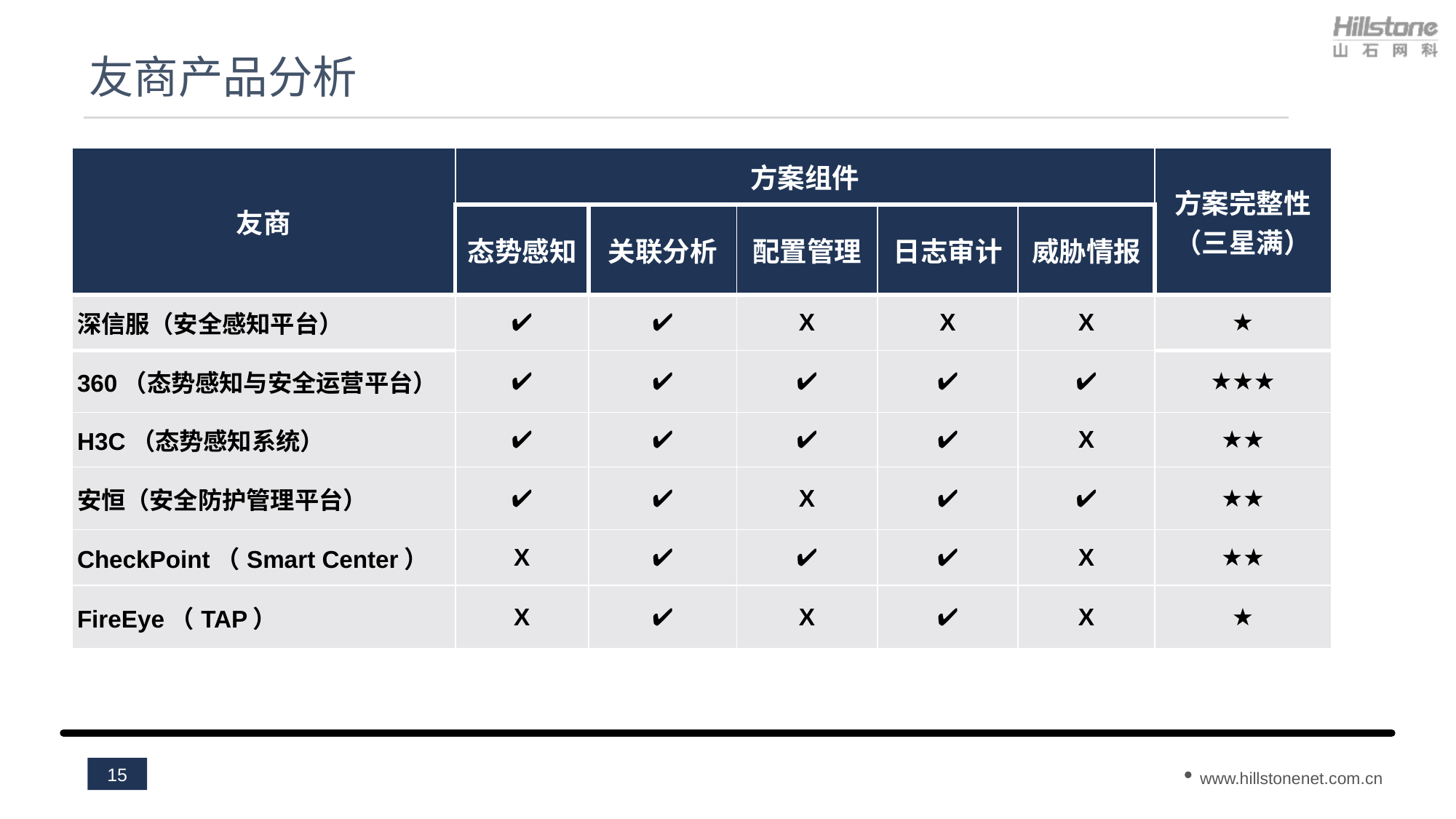

# 友商产品分析
| 友商 | 方案组件 |  |  |  |  | 方案完整性 （三星满） |
| --- | --- | --- | --- | --- | --- | --- |
|  | 态势感知 | 关联分析 | 配置管理 | 日志审计 | 威胁情报 |  |
| 深信服（安全感知平台） | ✔ | ✔ | X | X | X | ★ |
| 360（态势感知与安全运营平台） | ✔ | ✔ | ✔ | ✔ | ✔ | ★★★ |
| H3C（态势感知系统） | ✔ | ✔ | ✔ | ✔ | X | ★★ |
| 安恒（安全防护管理平台） | ✔ | ✔ | X | ✔ | ✔ | ★★ |
| CheckPoint（Smart Center） | X | ✔ | ✔ | ✔ | X | ★★ |
| FireEye（TAP） | X | ✔ | X | ✔ | X | ★ |
15